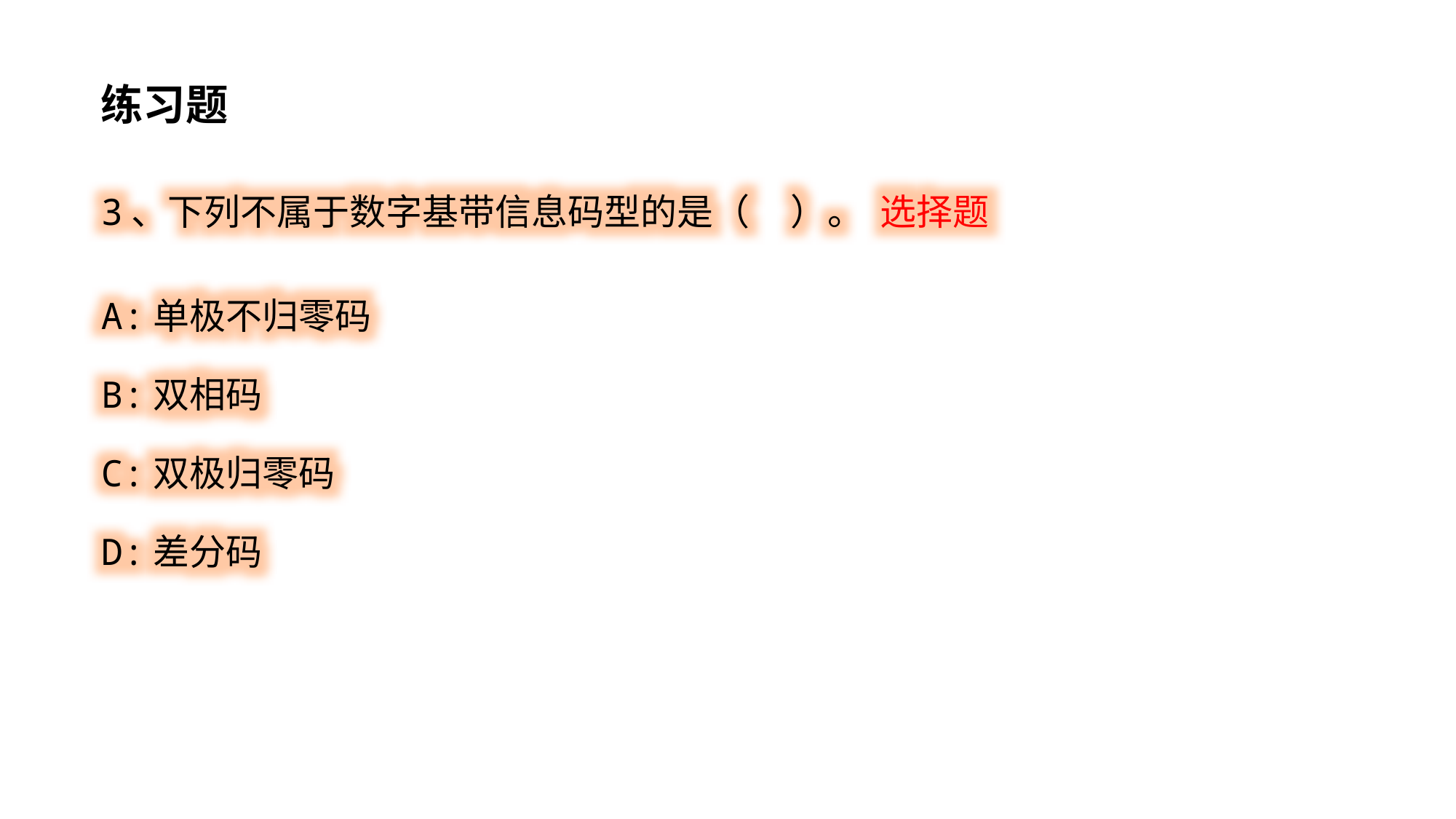

练习题
3、下列不属于数字基带信息码型的是（     ）。  选择题

A:单极不归零码

B:双相码

C:双极归零码

D:差分码